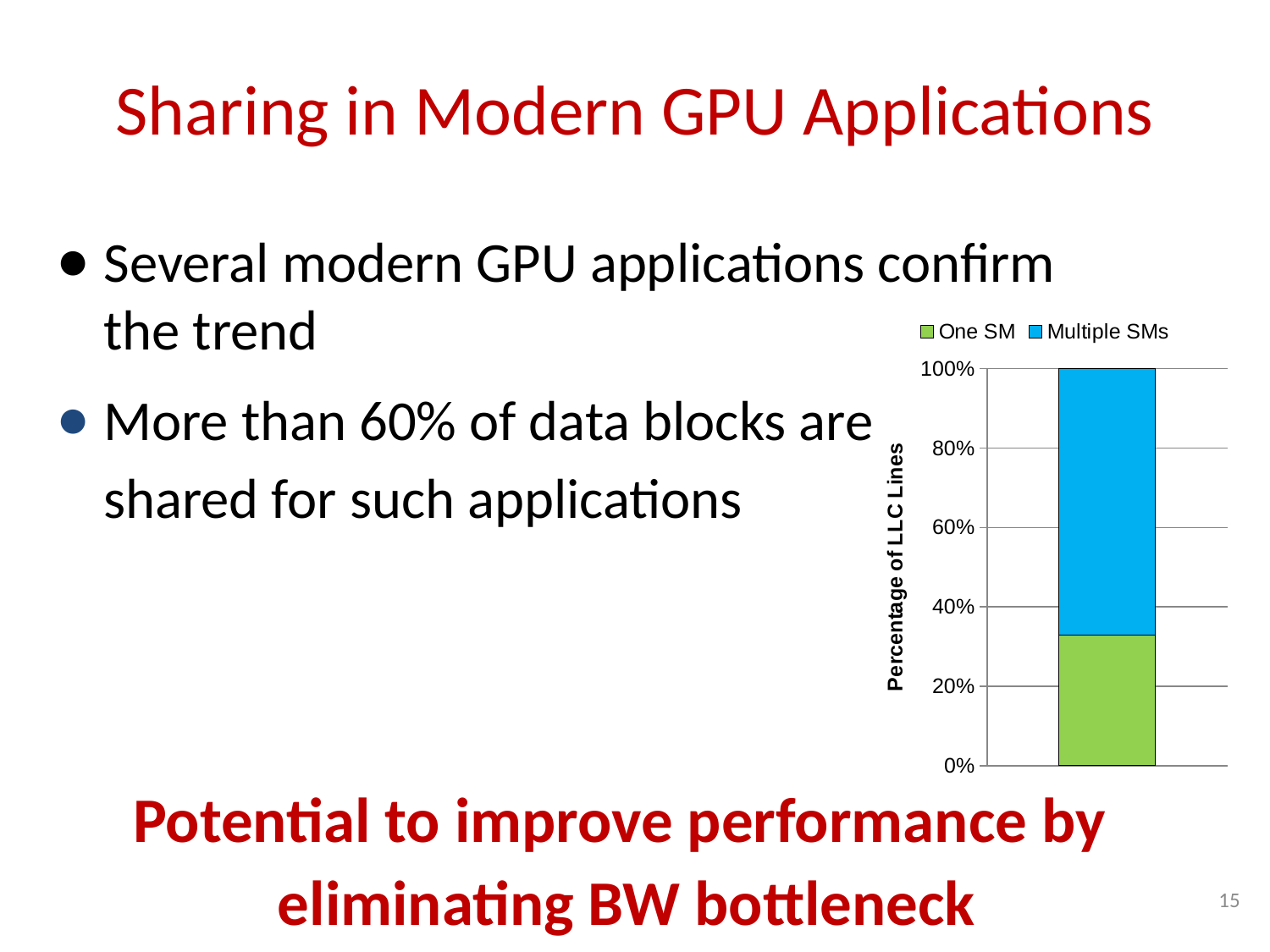

# Sharing in Modern GPU Applications
Several modern GPU applications confirm the trend

### Chart

| Category | One SM | Multiple SMs |
|---|---|---|
| 类别 1 | 0.327896 | 0.672104 |
More than 60% of data blocks are shared for such applications
Potential to improve performance by
eliminating BW bottleneck
15